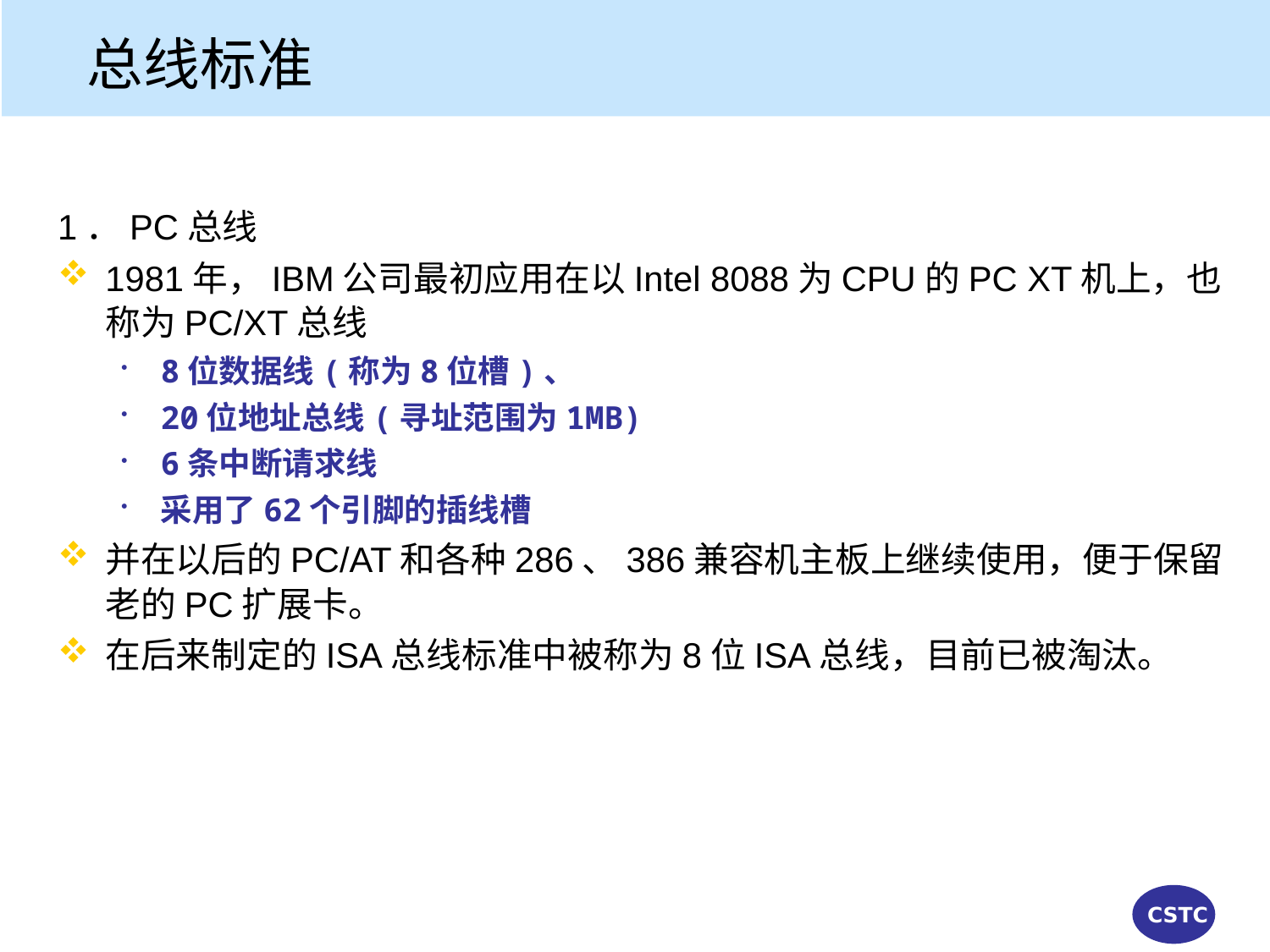

# 总线标准
1．PC总线
1981年，IBM公司最初应用在以Intel 8088为CPU的PC XT机上，也称为PC/XT总线
8位数据线(称为8位槽)、
20位地址总线(寻址范围为1MB)
6条中断请求线
采用了62个引脚的插线槽
并在以后的PC/AT和各种286、386兼容机主板上继续使用，便于保留老的PC扩展卡。
在后来制定的ISA总线标准中被称为8位ISA总线，目前已被淘汰。